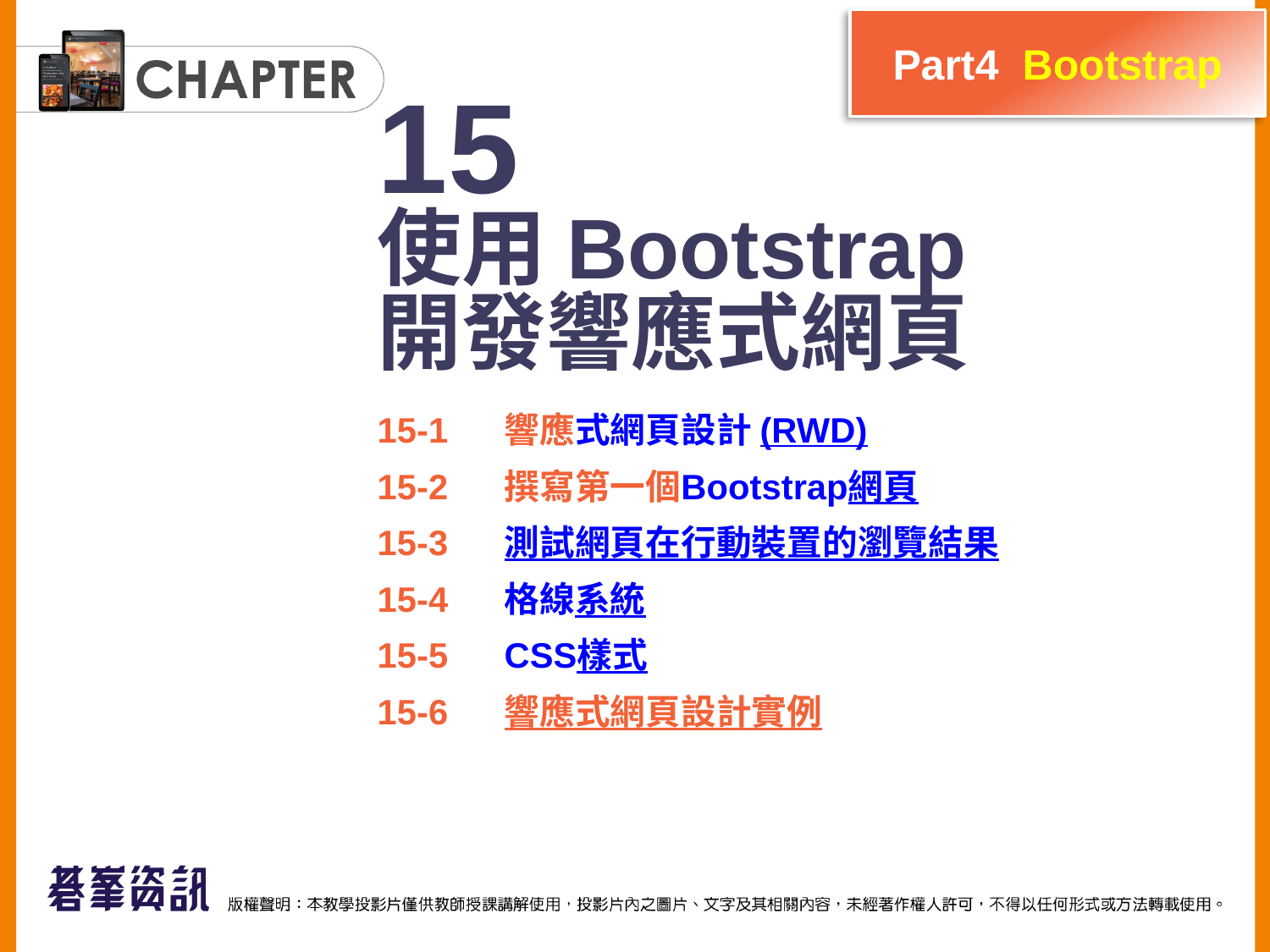

Part4  Bootstrap
15
使用Bootstrap
開發響應式網頁
15-1	響應式網頁設計 (RWD)
15-2	撰寫第一個Bootstrap網頁
15-3	測試網頁在行動裝置的瀏覽結果
15-4	格線系統
15-5	CSS樣式
15-6	響應式網頁設計實例